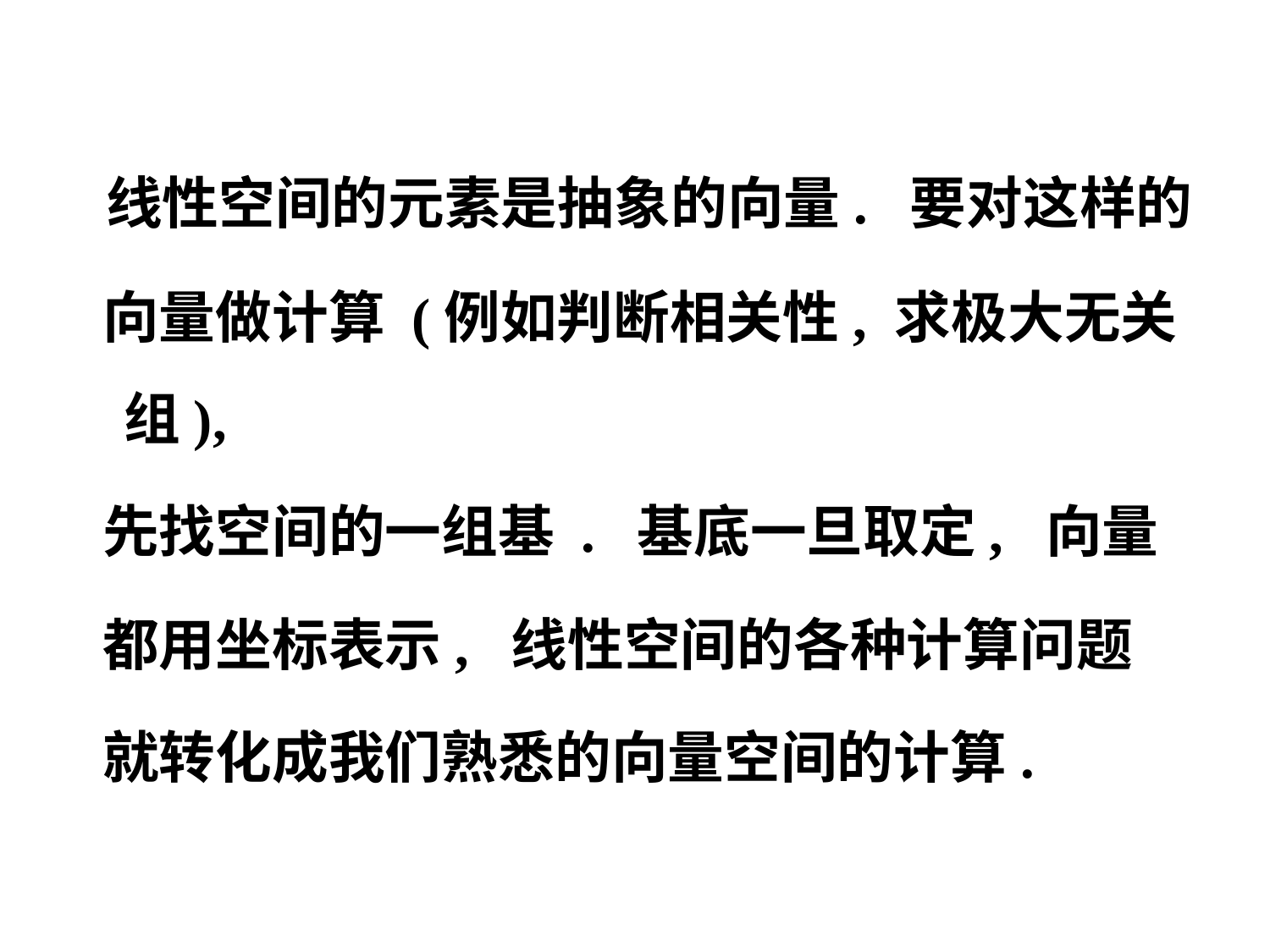

线性空间的元素是抽象的向量.  要对这样的
 向量做计算 (例如判断相关性, 求极大无关组),
 先找空间的一组基 .  基底一旦取定,  向量
 都用坐标表示,  线性空间的各种计算问题
 就转化成我们熟悉的向量空间的计算.